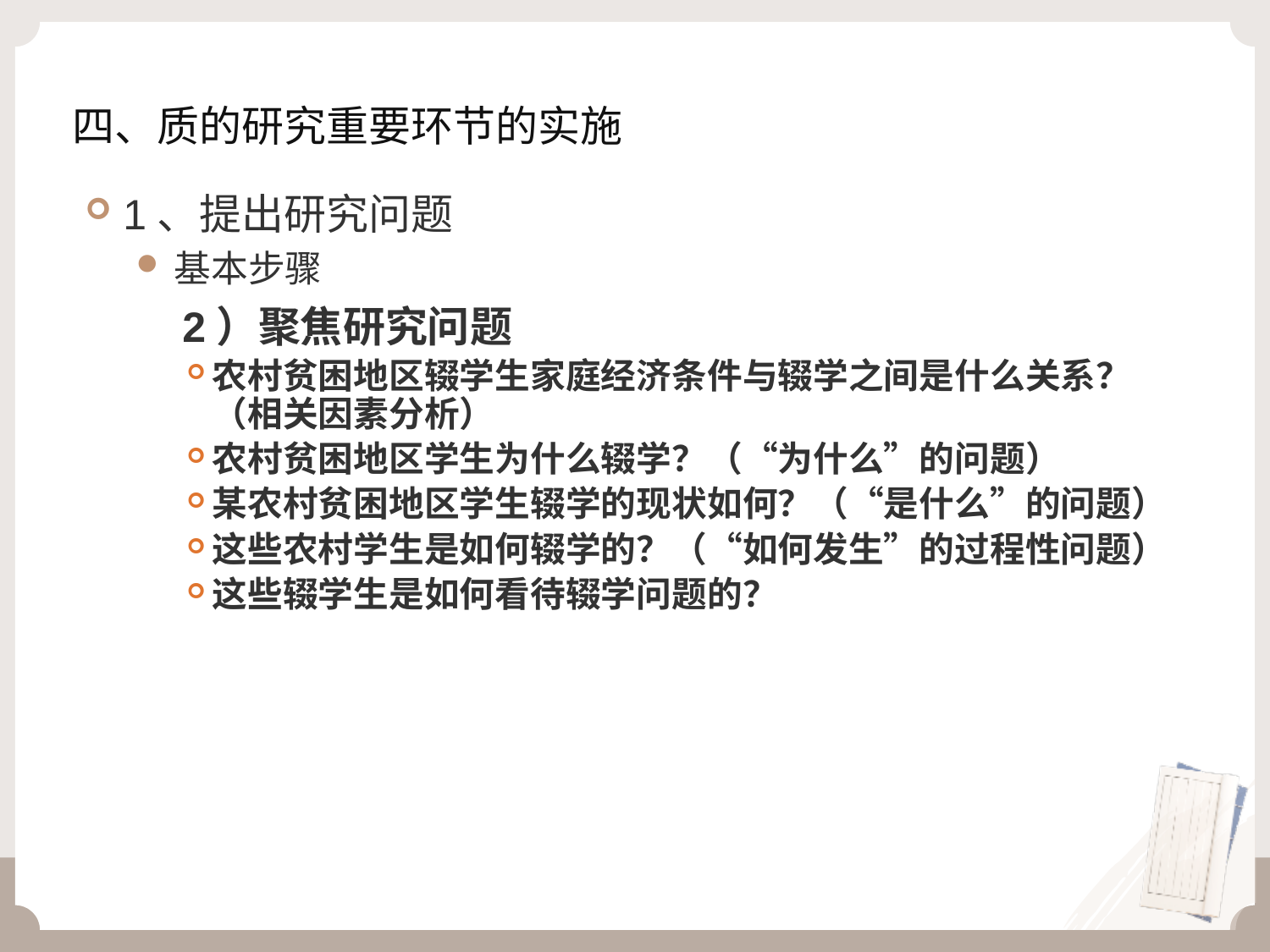

# 四、质的研究重要环节的实施
1、提出研究问题
基本步骤
	     2）聚焦研究问题
农村贫困地区辍学生家庭经济条件与辍学之间是什么关系？（相关因素分析）
农村贫困地区学生为什么辍学？（“为什么”的问题）
某农村贫困地区学生辍学的现状如何？（“是什么”的问题）
这些农村学生是如何辍学的？（“如何发生”的过程性问题）
这些辍学生是如何看待辍学问题的？